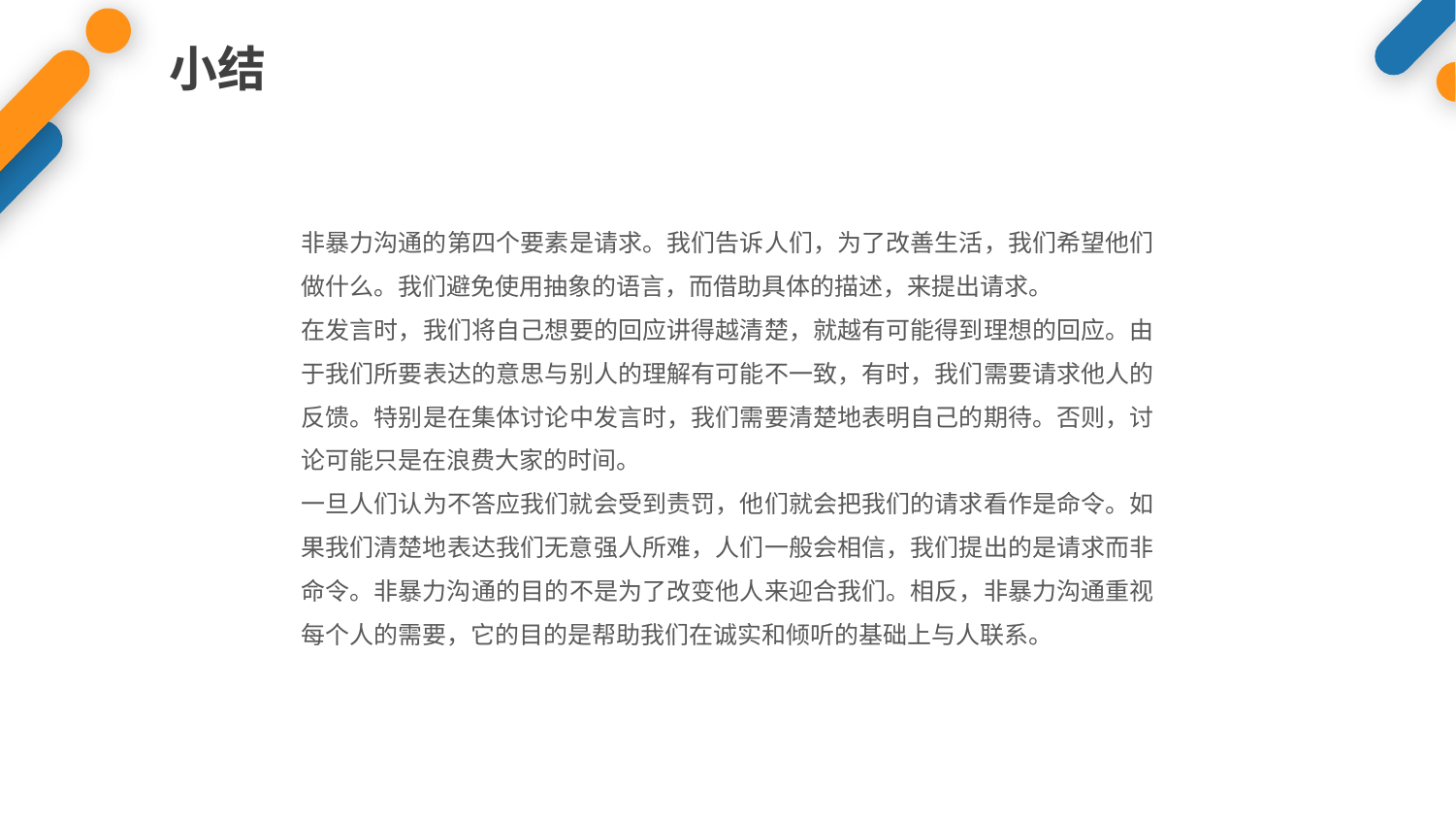

小结
非暴力沟通的第四个要素是请求。我们告诉人们，为了改善生活，我们希望他们做什么。我们避免使用抽象的语言，而借助具体的描述，来提出请求。
在发言时，我们将自己想要的回应讲得越清楚，就越有可能得到理想的回应。由于我们所要表达的意思与别人的理解有可能不一致，有时，我们需要请求他人的反馈。特别是在集体讨论中发言时，我们需要清楚地表明自己的期待。否则，讨论可能只是在浪费大家的时间。
一旦人们认为不答应我们就会受到责罚，他们就会把我们的请求看作是命令。如果我们清楚地表达我们无意强人所难，人们一般会相信，我们提出的是请求而非命令。非暴力沟通的目的不是为了改变他人来迎合我们。相反，非暴力沟通重视每个人的需要，它的目的是帮助我们在诚实和倾听的基础上与人联系。